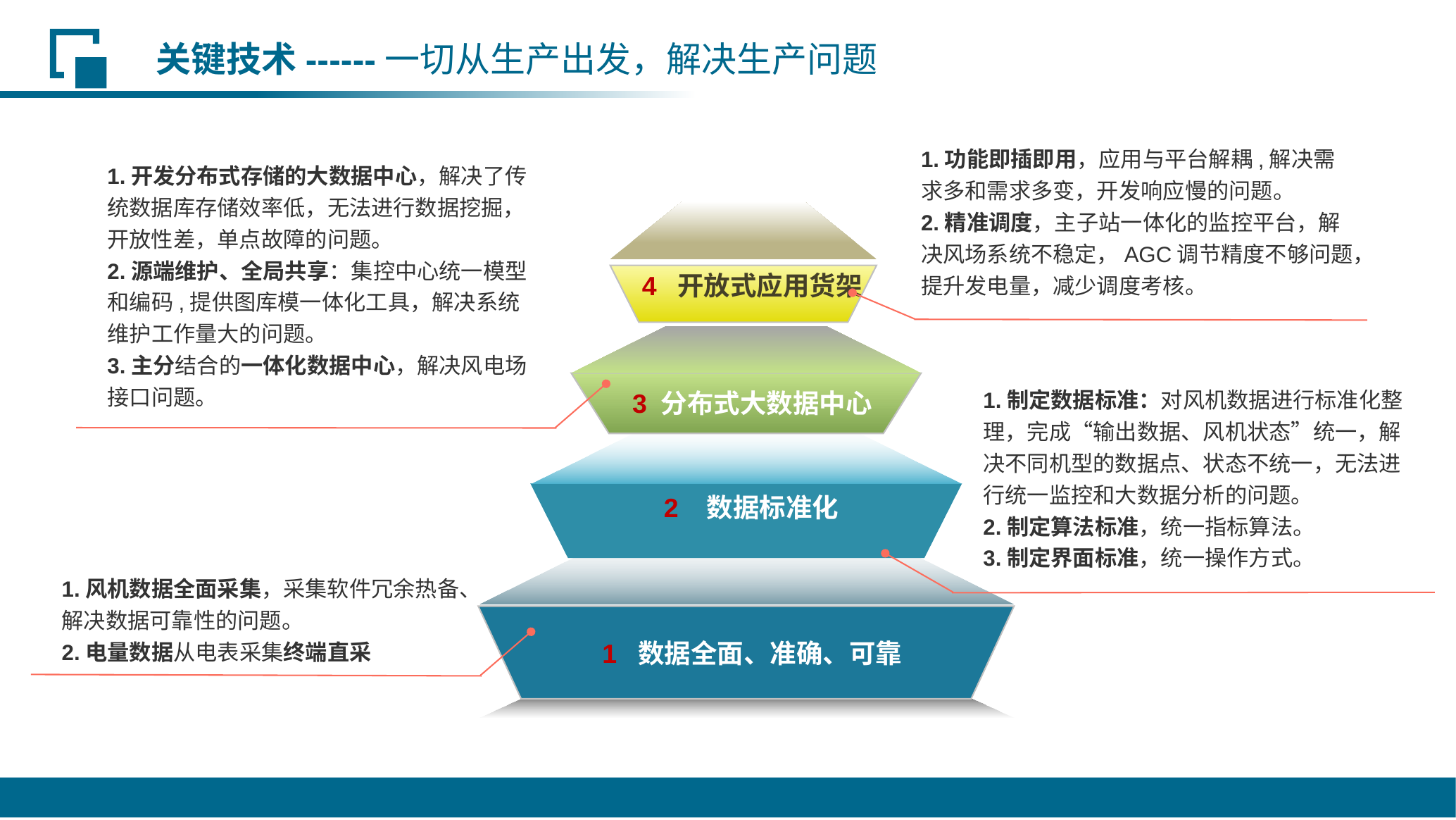

关键技术------一切从生产出发，解决生产问题
1.功能即插即用，应用与平台解耦,解决需求多和需求多变，开发响应慢的问题。
2.精准调度，主子站一体化的监控平台，解决风场系统不稳定，AGC调节精度不够问题，提升发电量，减少调度考核。
1.开发分布式存储的大数据中心，解决了传统数据库存储效率低，无法进行数据挖掘，开放性差，单点故障的问题。
2.源端维护、全局共享：集控中心统一模型和编码,提供图库模一体化工具，解决系统维护工作量大的问题。
3.主分结合的一体化数据中心，解决风电场接口问题。

4  开放式应用货架

3 分布式大数据中心

2   数据标准化

1  数据全面、准确、可靠

1.制定数据标准：对风机数据进行标准化整理，完成“输出数据、风机状态”统一，解决不同机型的数据点、状态不统一，无法进行统一监控和大数据分析的问题。
2.制定算法标准，统一指标算法。
3.制定界面标准，统一操作方式。

1.风机数据全面采集，采集软件冗余热备、解决数据可靠性的问题。
2.电量数据从电表采集终端直采